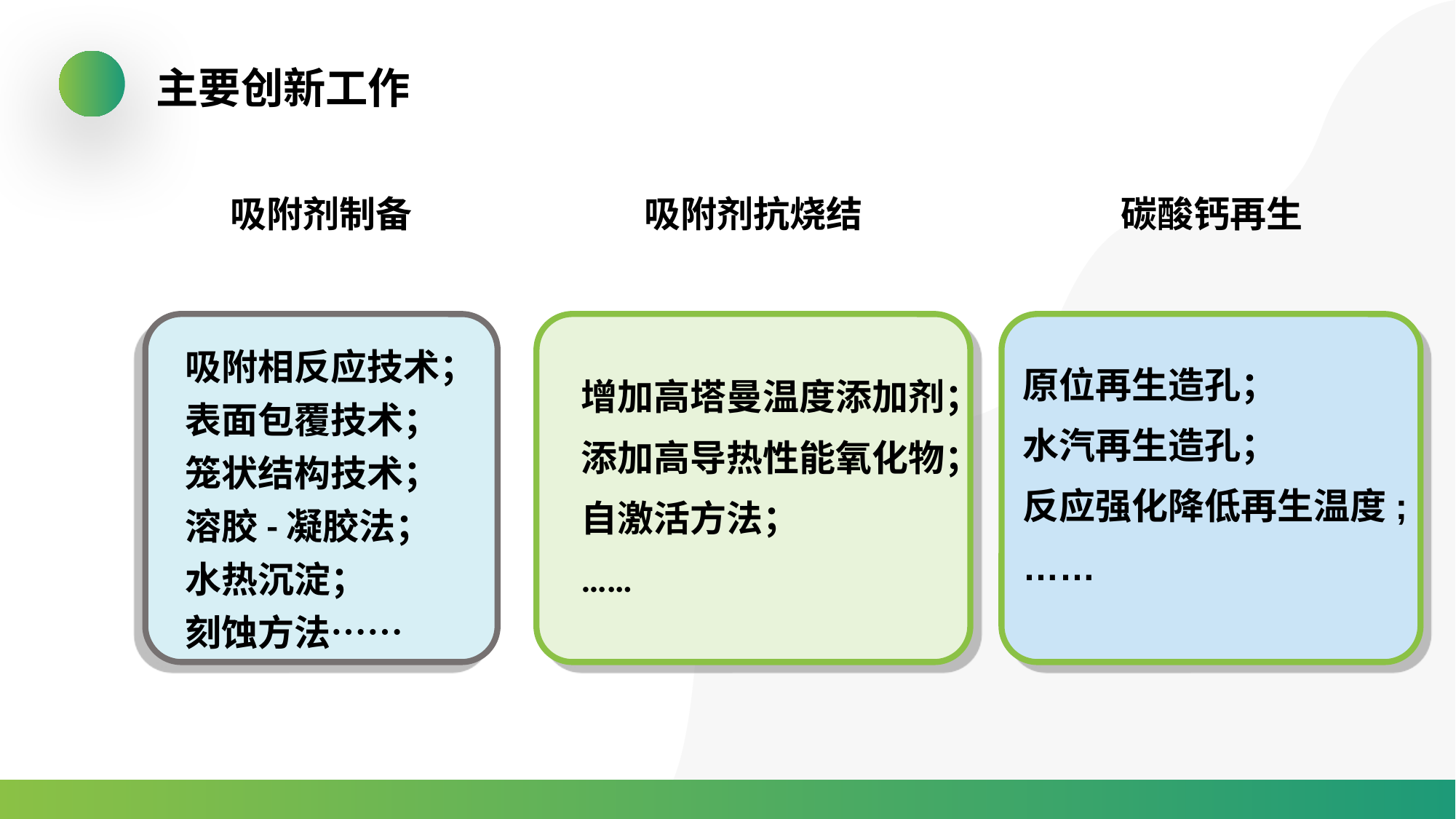

主要创新工作
吸附剂制备
吸附剂抗烧结
碳酸钙再生

原位再生造孔；
水汽再生造孔；
反应强化降低再生温度;
……

吸附相反应技术；
表面包覆技术；
笼状结构技术；
溶胶-凝胶法；
水热沉淀；
刻蚀方法……
增加高塔曼温度添加剂；
添加高导热性能氧化物；
自激活方法；
……